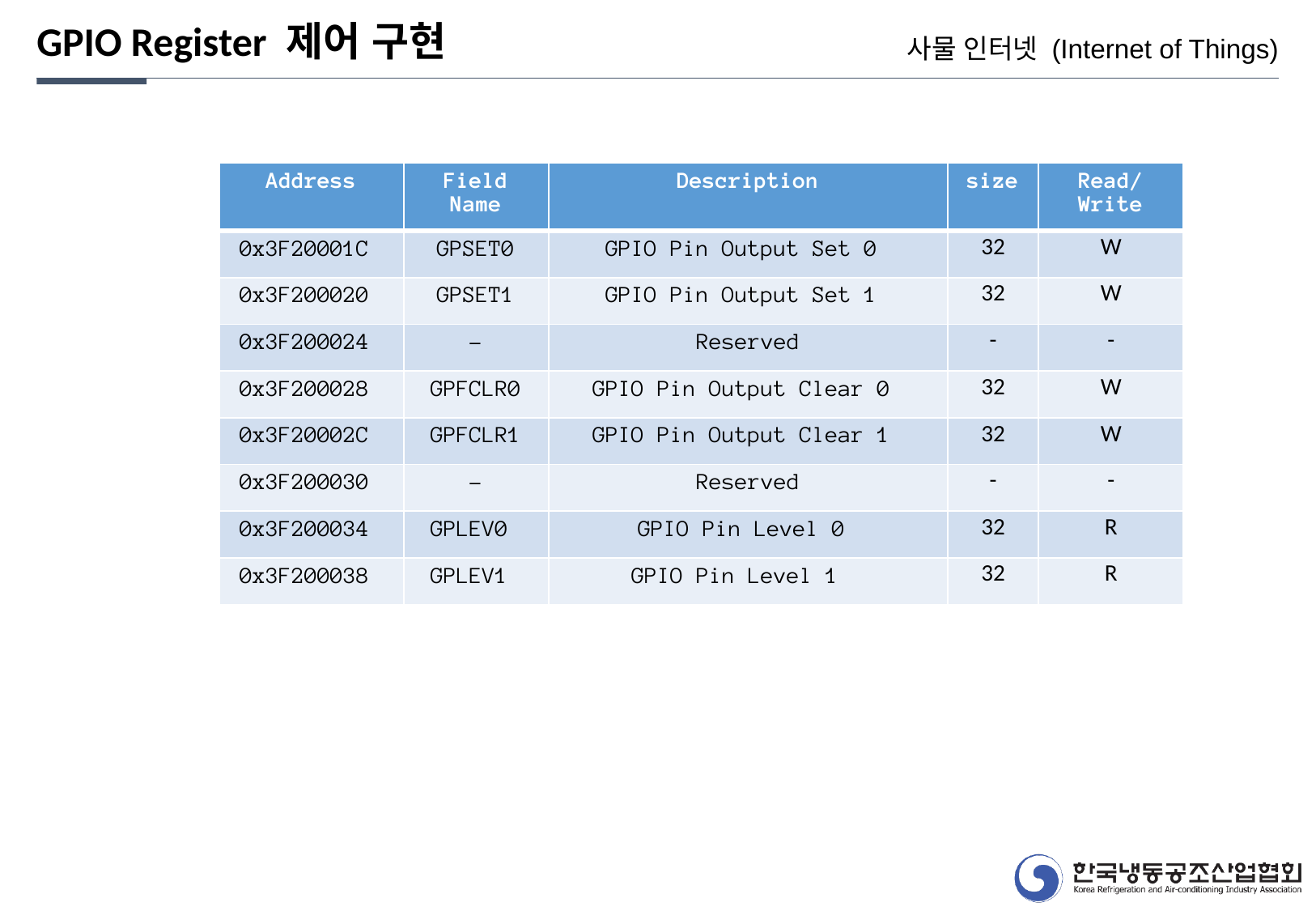

GPIO Register 제어 구현
사물 인터넷 (Internet of Things)
| Address | Field Name | Description | size | Read/ Write |
| --- | --- | --- | --- | --- |
| 0x3F20001C | GPSET0 | GPIO Pin Output Set 0 | 32 | W |
| 0x3F200020 | GPSET1 | GPIO Pin Output Set 1 | 32 | W |
| 0x3F200024 | - | Reserved | - | - |
| 0x3F200028 | GPFCLR0 | GPIO Pin Output Clear 0 | 32 | W |
| 0x3F20002C | GPFCLR1 | GPIO Pin Output Clear 1 | 32 | W |
| 0x3F200030 | - | Reserved | - | - |
| 0x3F200034 | GPLEV0 | GPIO Pin Level 0 | 32 | R |
| 0x3F200038 | GPLEV1 | GPIO Pin Level 1 | 32 | R |